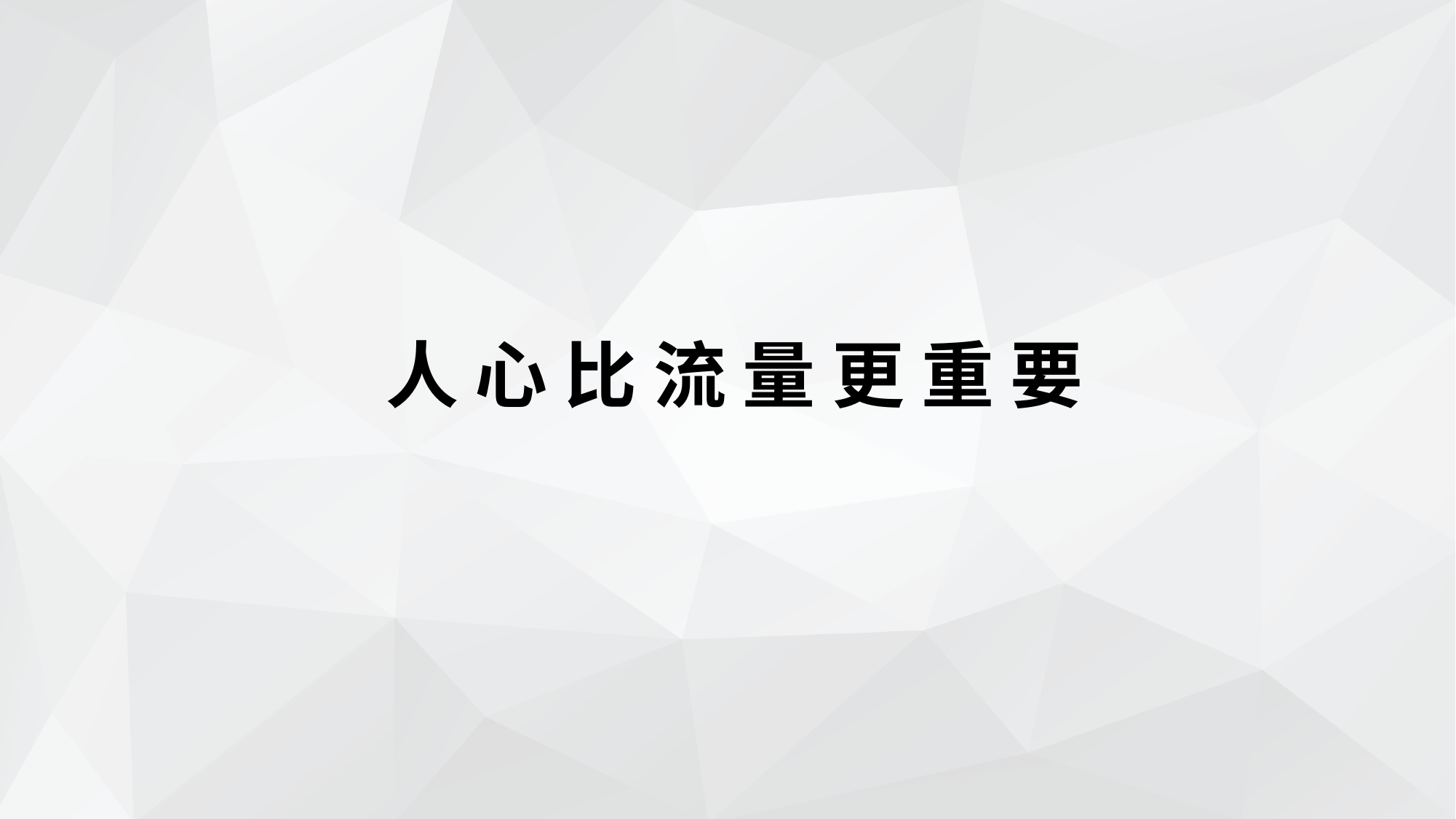

# 人 心 比 流 量 更 重 要